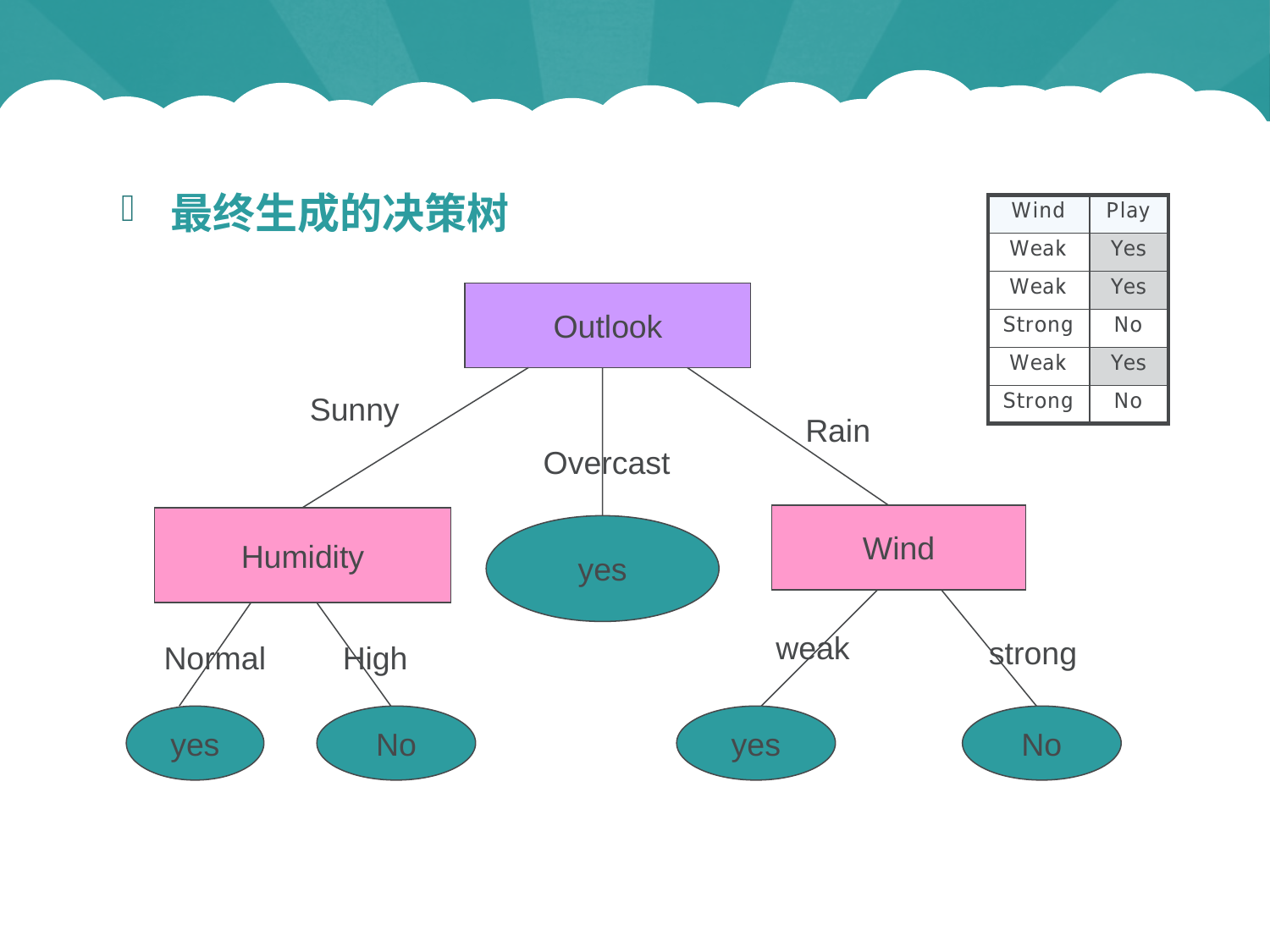

最终生成的决策树
| Wind | Play |
| --- | --- |
| Weak | Yes |
| Weak | Yes |
| Strong | No |
| Weak | Yes |
| Strong | No |
Outlook

Sunny
Rain
Overcast
Wind
Humidity
yes

weak
strong
Normal
High
yes
No
yes
No